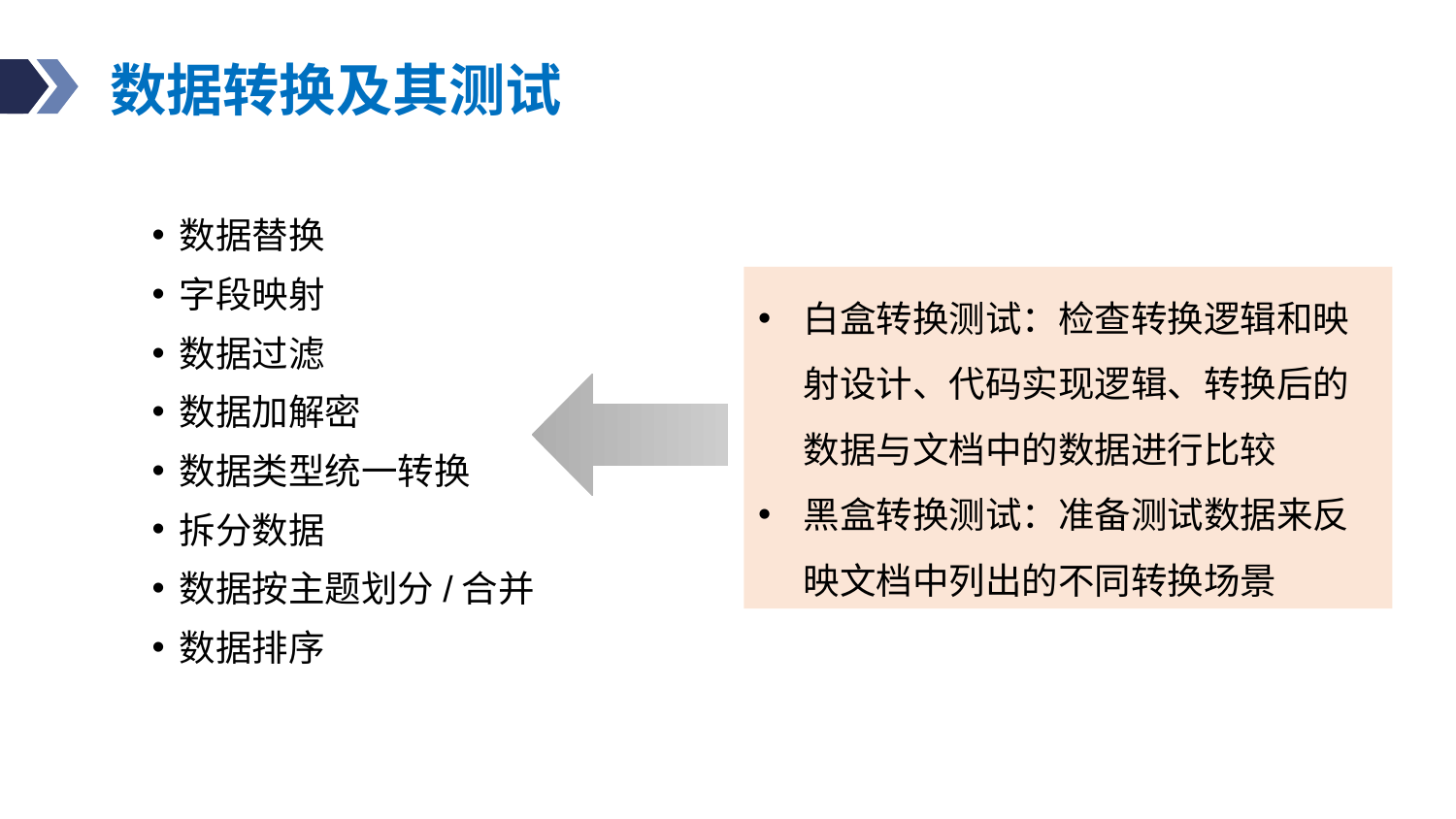

# 数据转换及其测试
数据替换
字段映射
数据过滤
数据加解密
数据类型统一转换
拆分数据
数据按主题划分/合并
数据排序
白盒转换测试：检查转换逻辑和映射设计、代码实现逻辑、转换后的数据与文档中的数据进行比较
黑盒转换测试：准备测试数据来反映文档中列出的不同转换场景